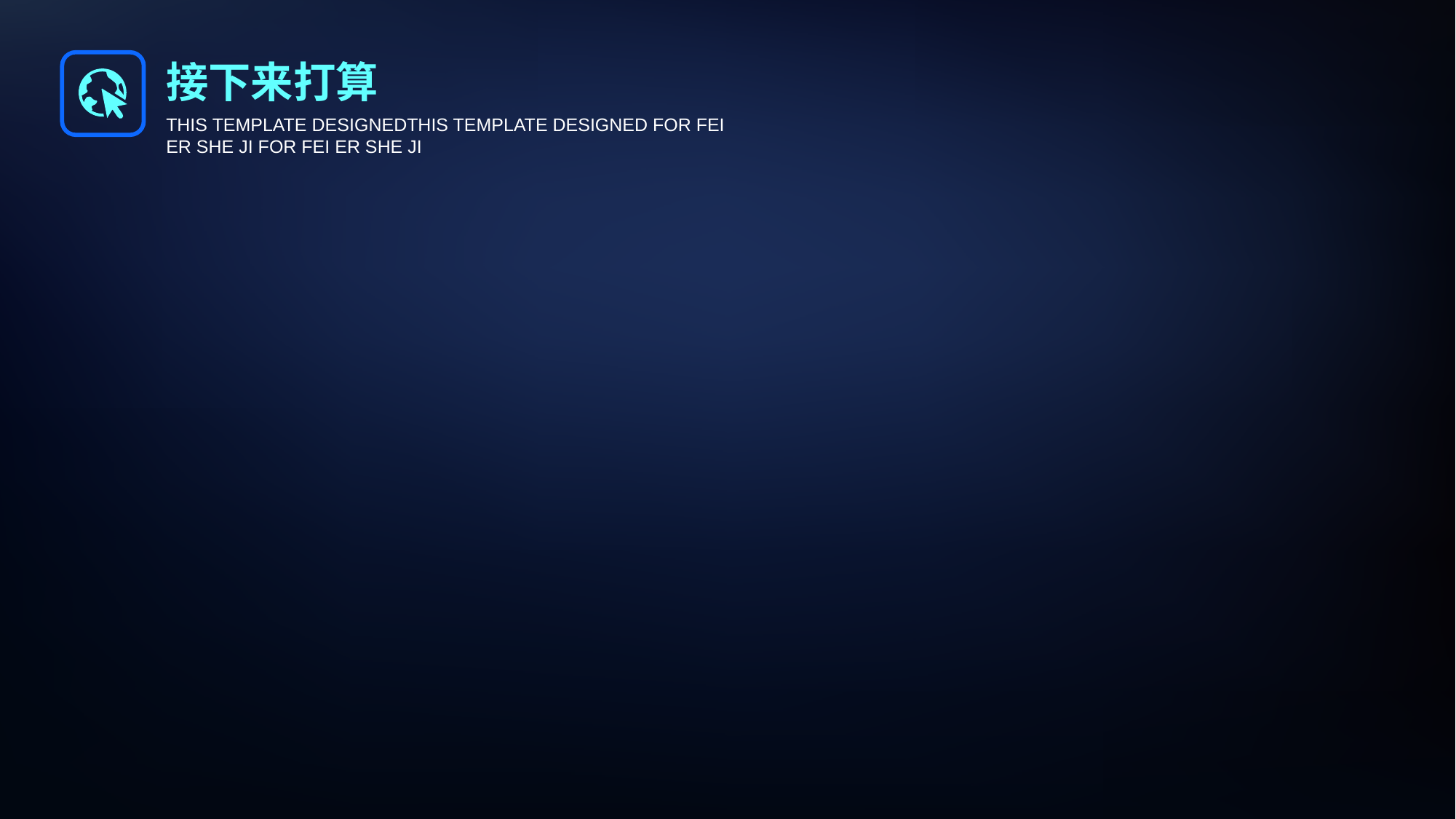

接下来打算
THIS TEMPLATE DESIGNEDTHIS TEMPLATE DESIGNED FOR FEI ER SHE JI FOR FEI ER SHE JI